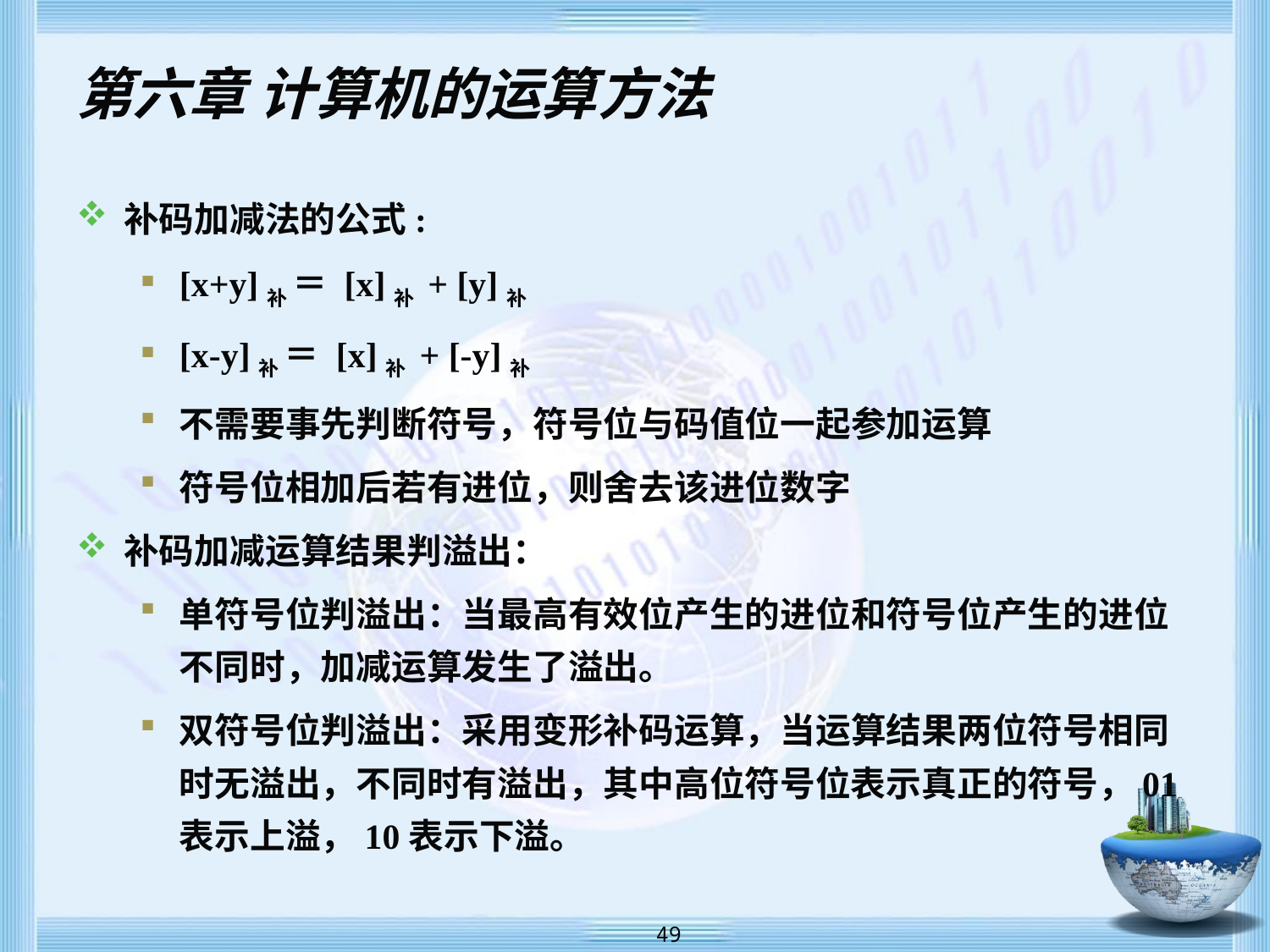

# 第六章 计算机的运算方法
补码加减法的公式:
[x+y]补 ＝ [x]补 + [y]补
[x-y]补 ＝ [x]补 + [-y]补
不需要事先判断符号，符号位与码值位一起参加运算
符号位相加后若有进位，则舍去该进位数字
补码加减运算结果判溢出：
单符号位判溢出：当最高有效位产生的进位和符号位产生的进位不同时，加减运算发生了溢出。
双符号位判溢出：采用变形补码运算，当运算结果两位符号相同时无溢出，不同时有溢出，其中高位符号位表示真正的符号，01表示上溢，10表示下溢。

    49